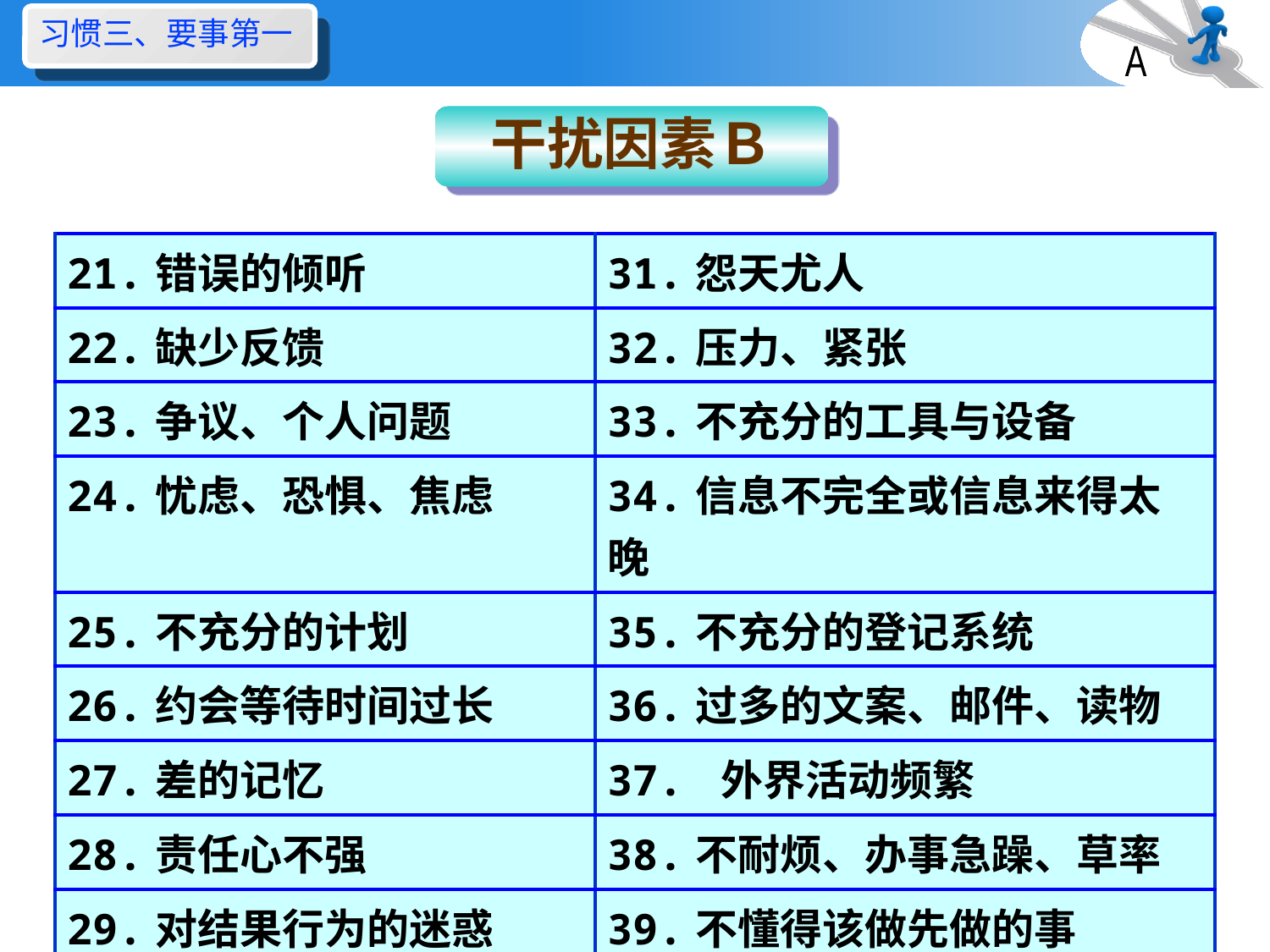

习惯三、要事第一
A
干扰因素Ｂ
| 21.错误的倾听 | 31.怨天尤人 |
| --- | --- |
| 22.缺少反馈 | 32.压力、紧张 |
| 23.争议、个人问题 | 33.不充分的工具与设备 |
| 24.忧虑、恐惧、焦虑 | 34.信息不完全或信息来得太晚 |
| 25.不充分的计划 | 35.不充分的登记系统 |
| 26.约会等待时间过长 | 36.过多的文案、邮件、读物 |
| 27.差的记忆 | 37. 外界活动频繁 |
| 28.责任心不强 | 38.不耐烦、办事急躁、草率 |
| 29.对结果行为的迷惑 | 39.不懂得该做先做的事 |
| 30.疲劳、讨厌 | 40.对交派下去的工作很少检查 |
40